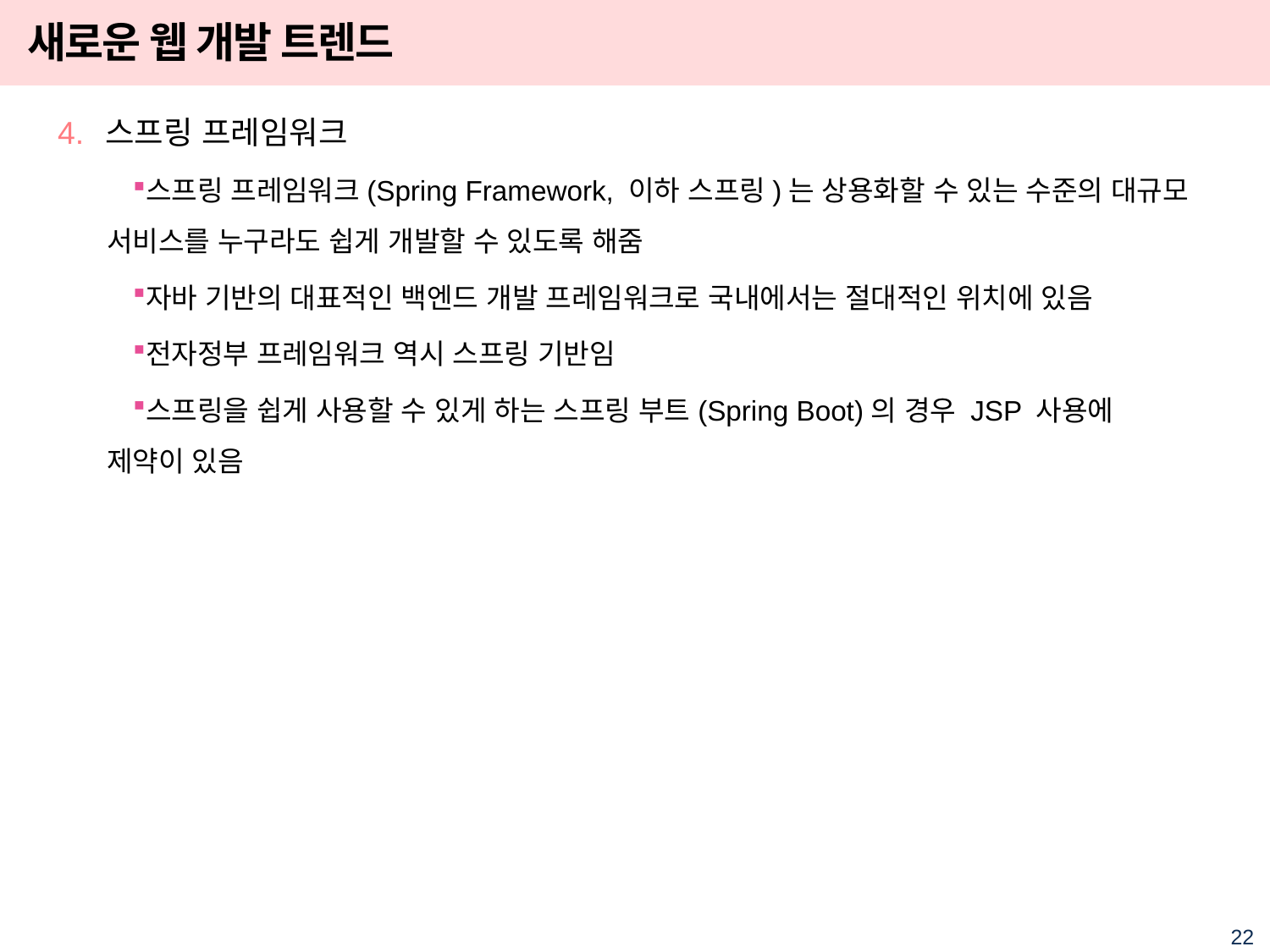

# 새로운 웹 개발 트렌드
스프링 프레임워크
스프링 프레임워크(Spring Framework, 이하 스프링)는 상용화할 수 있는 수준의 대규모 서비스를 누구라도 쉽게 개발할 수 있도록 해줌
자바 기반의 대표적인 백엔드 개발 프레임워크로 국내에서는 절대적인 위치에 있음
전자정부 프레임워크 역시 스프링 기반임
스프링을 쉽게 사용할 수 있게 하는 스프링 부트(Spring Boot)의 경우 JSP 사용에 제약이 있음